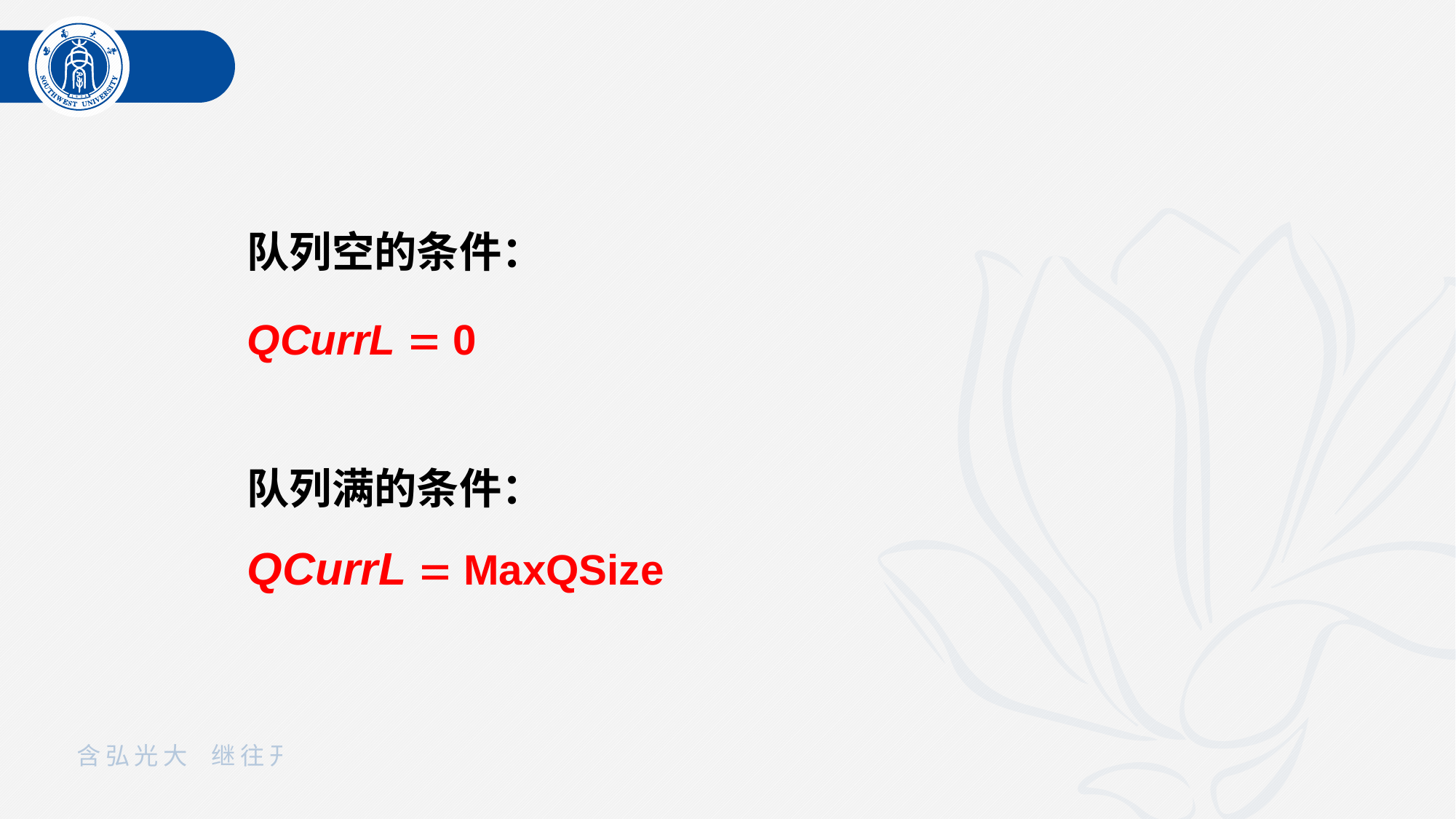

队列空的条件：
QCurrL = 0

队列满的条件：
QCurrL = MaxQSize